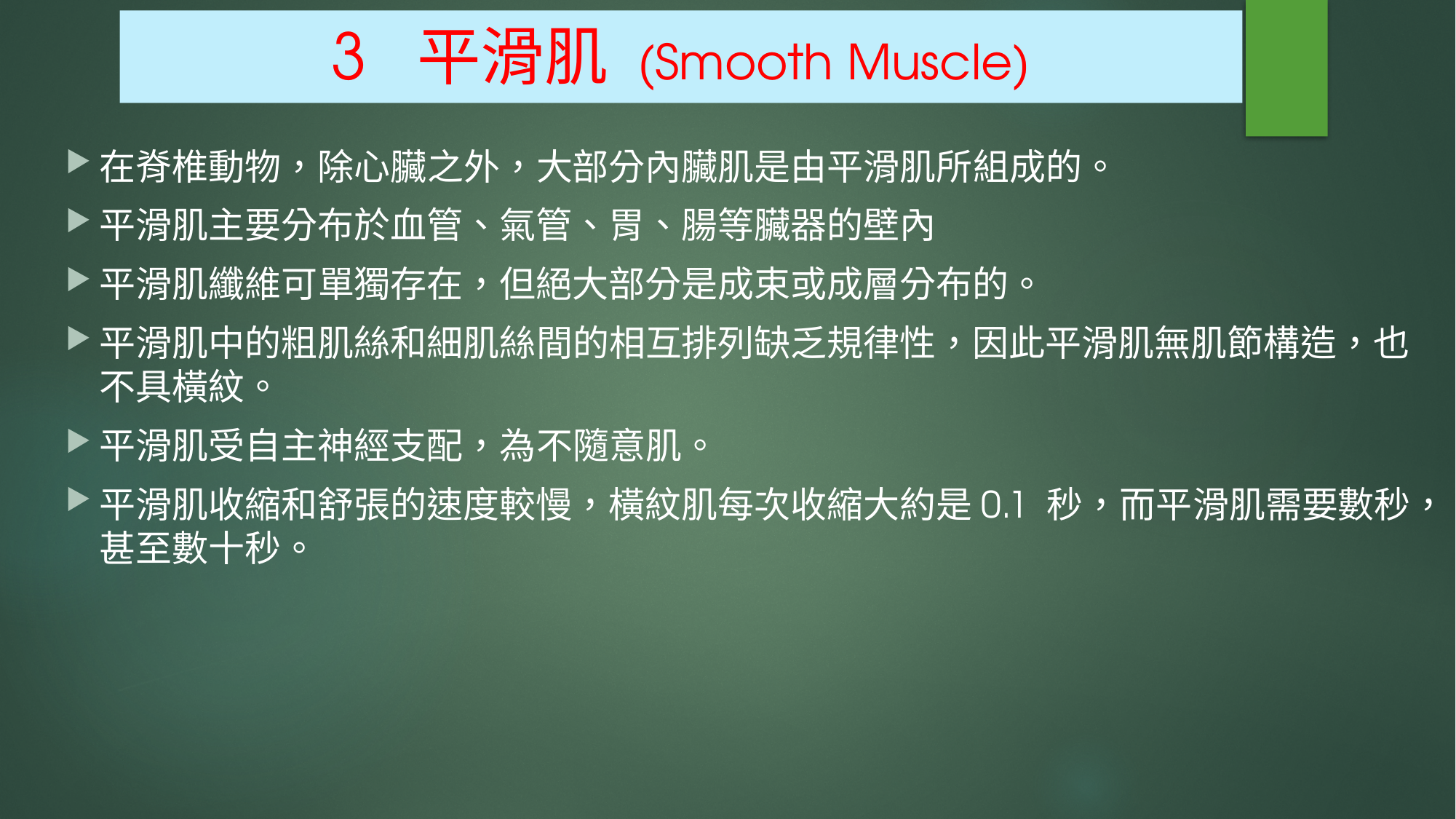

# 3  平滑肌 (Smooth Muscle)
在脊椎動物，除心臟之外，大部分內臟肌是由平滑肌所組成的。
平滑肌主要分布於血管、氣管、胃、腸等臟器的壁內
平滑肌纖維可單獨存在，但絕大部分是成束或成層分布的。
平滑肌中的粗肌絲和細肌絲間的相互排列缺乏規律性，因此平滑肌無肌節構造，也不具橫紋。
平滑肌受自主神經支配，為不隨意肌。
平滑肌收縮和舒張的速度較慢，橫紋肌每次收縮大約是0.1 秒，而平滑肌需要數秒，甚至數十秒。